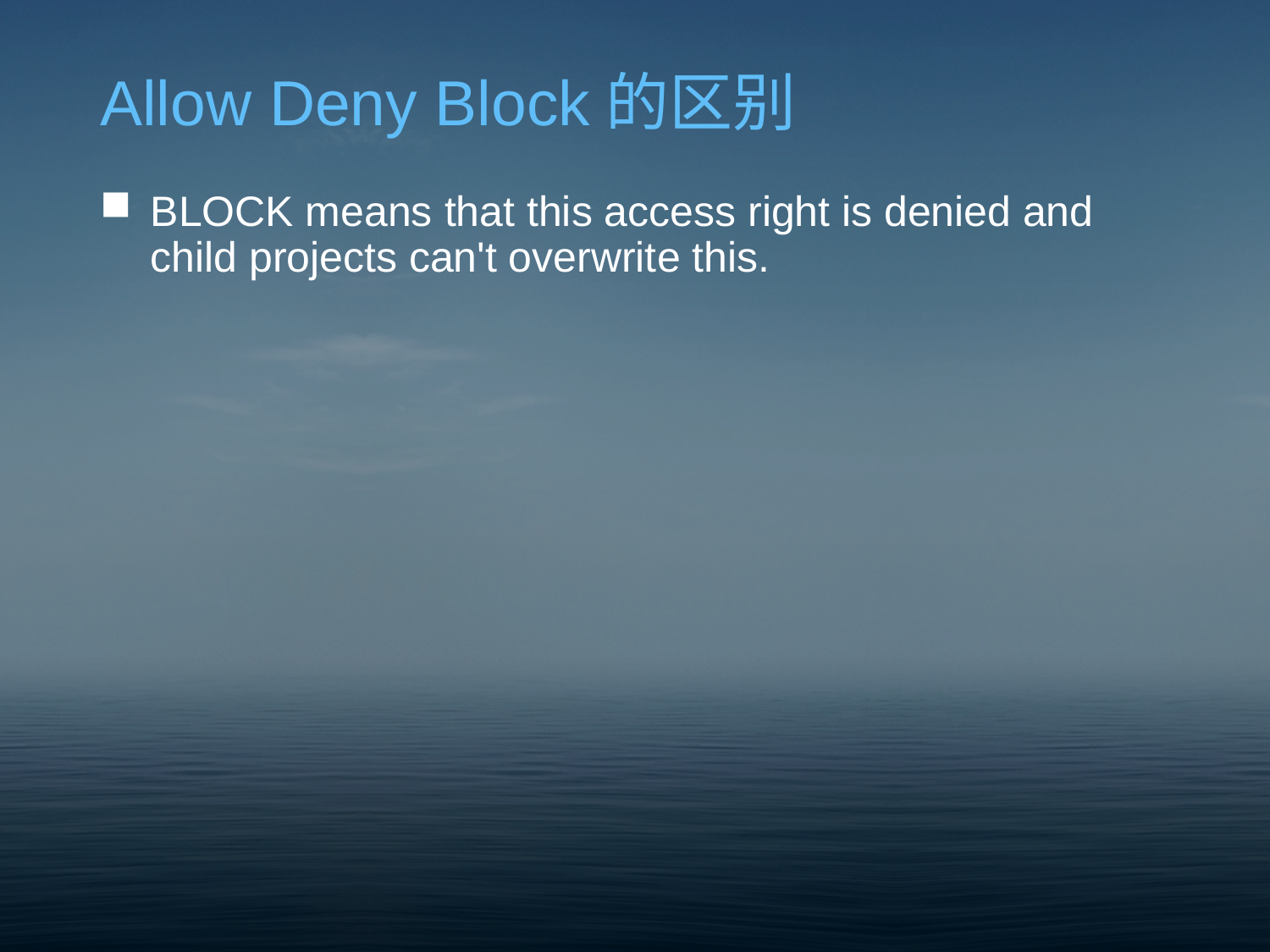

# Allow Deny Block的区别
BLOCK means that this access right is denied and child projects can't overwrite this.